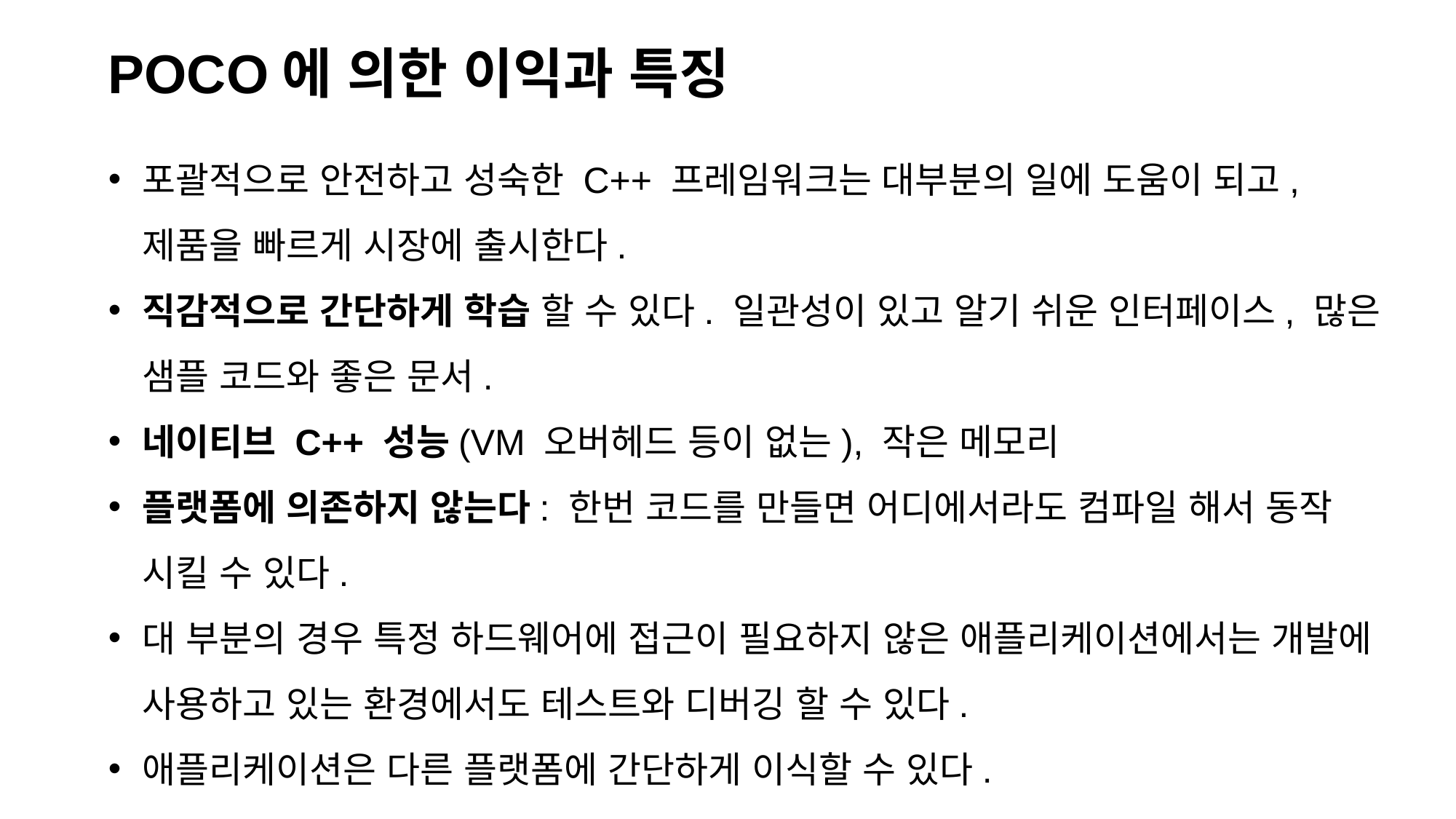

POCO에 의한 이익과 특징
포괄적으로 안전하고 성숙한 C++ 프레임워크는 대부분의 일에 도움이 되고, 제품을 빠르게 시장에 출시한다.
직감적으로 간단하게 학습 할 수 있다. 일관성이 있고 알기 쉬운 인터페이스, 많은 샘플 코드와 좋은 문서.
네이티브 C++ 성능(VM 오버헤드 등이 없는), 작은 메모리
플랫폼에 의존하지 않는다: 한번 코드를 만들면 어디에서라도 컴파일 해서 동작 시킬 수 있다.
대 부분의 경우 특정 하드웨어에 접근이 필요하지 않은 애플리케이션에서는 개발에 사용하고 있는 환경에서도 테스트와 디버깅 할 수 있다.
애플리케이션은 다른 플랫폼에 간단하게 이식할 수 있다.